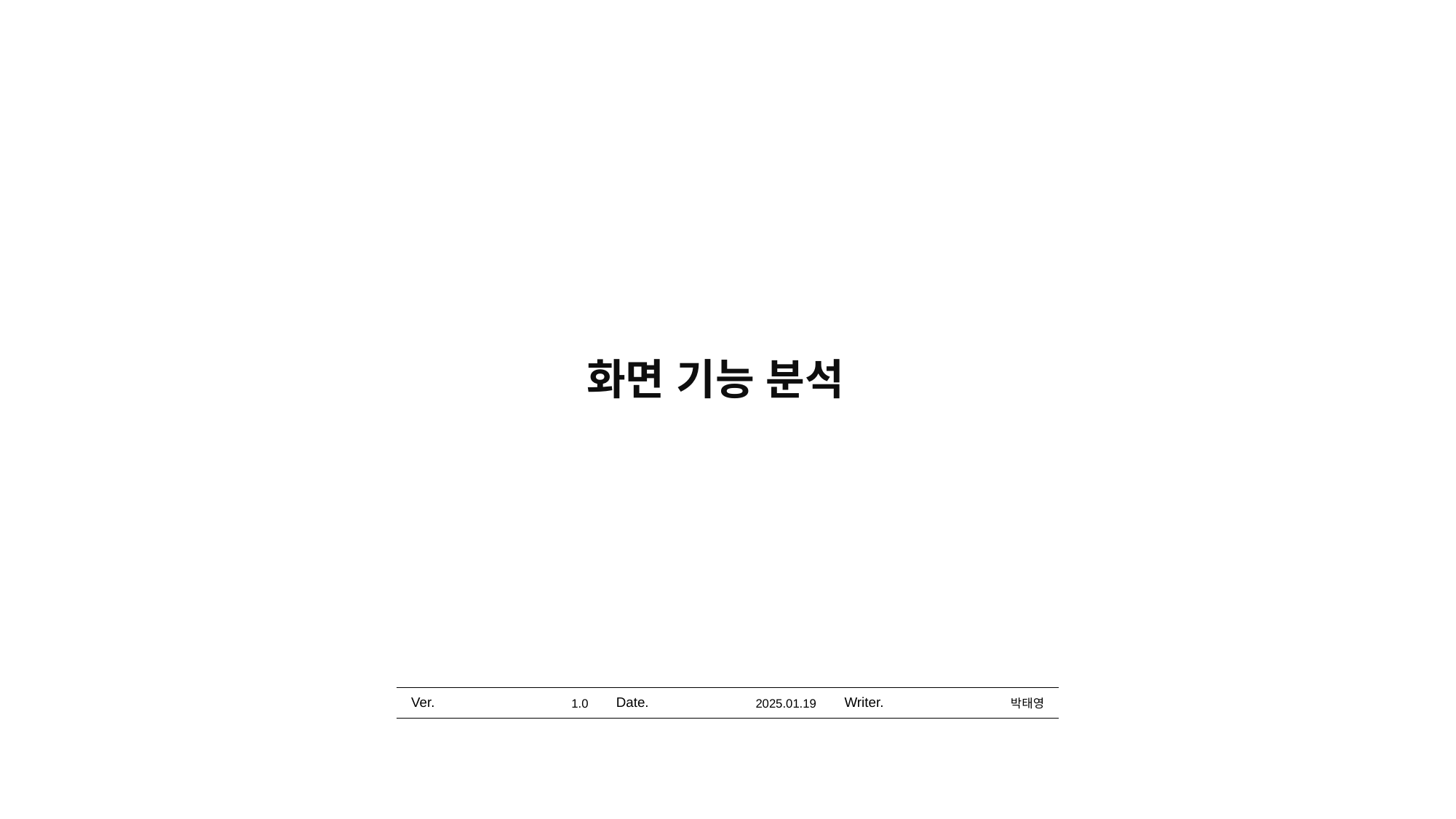

# 화면 기능 분석
2025.01.19
박태영
1.0